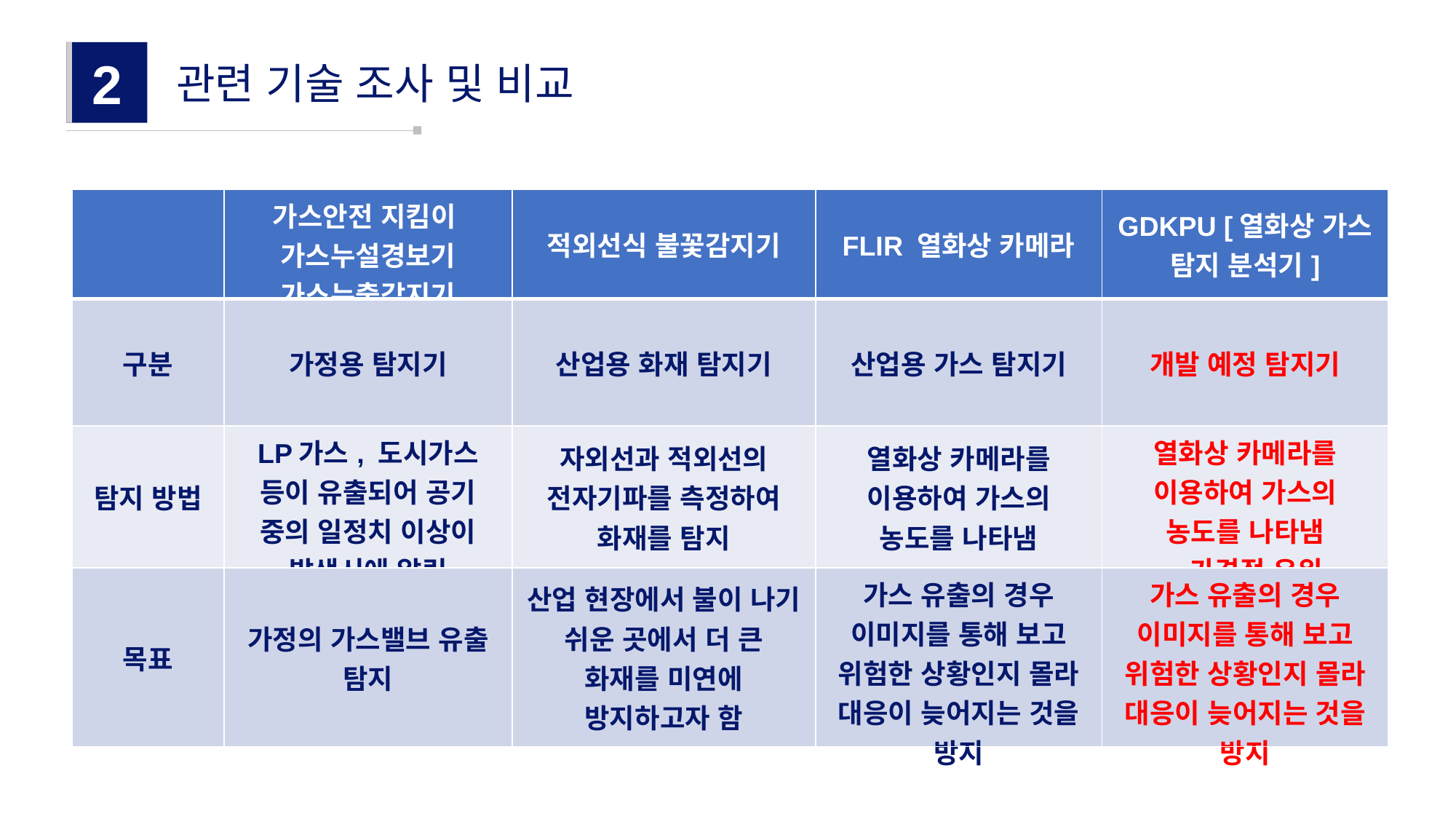

2

관련 기술 조사 및 비교

|  | 가스안전 지킴이 가스누설경보기 가스누출감지기 | 적외선식 불꽃감지기 | FLIR 열화상 카메라 | GDKPU [열화상 가스 탐지 분석기] |
| --- | --- | --- | --- | --- |
| 구분 | 가정용 탐지기 | 산업용 화재 탐지기 | 산업용 가스 탐지기 | 개발 예정 탐지기 |
| 탐지 방법 | LP가스, 도시가스 등이 유출되어 공기 중의 일정치 이상이 발생시에 알림 | 자외선과 적외선의 전자기파를 측정하여 화재를 탐지 | 열화상 카메라를 이용하여 가스의 농도를 나타냄 | 열화상 카메라를 이용하여 가스의 농도를 나타냄 - 가격적 우위 |
| 목표 | 가정의 가스밸브 유출 탐지 | 산업 현장에서 불이 나기 쉬운 곳에서 더 큰 화재를 미연에 방지하고자 함 | 가스 유출의 경우 이미지를 통해 보고 위험한 상황인지 몰라 대응이 늦어지는 것을 방지 | 가스 유출의 경우 이미지를 통해 보고 위험한 상황인지 몰라 대응이 늦어지는 것을 방지 |